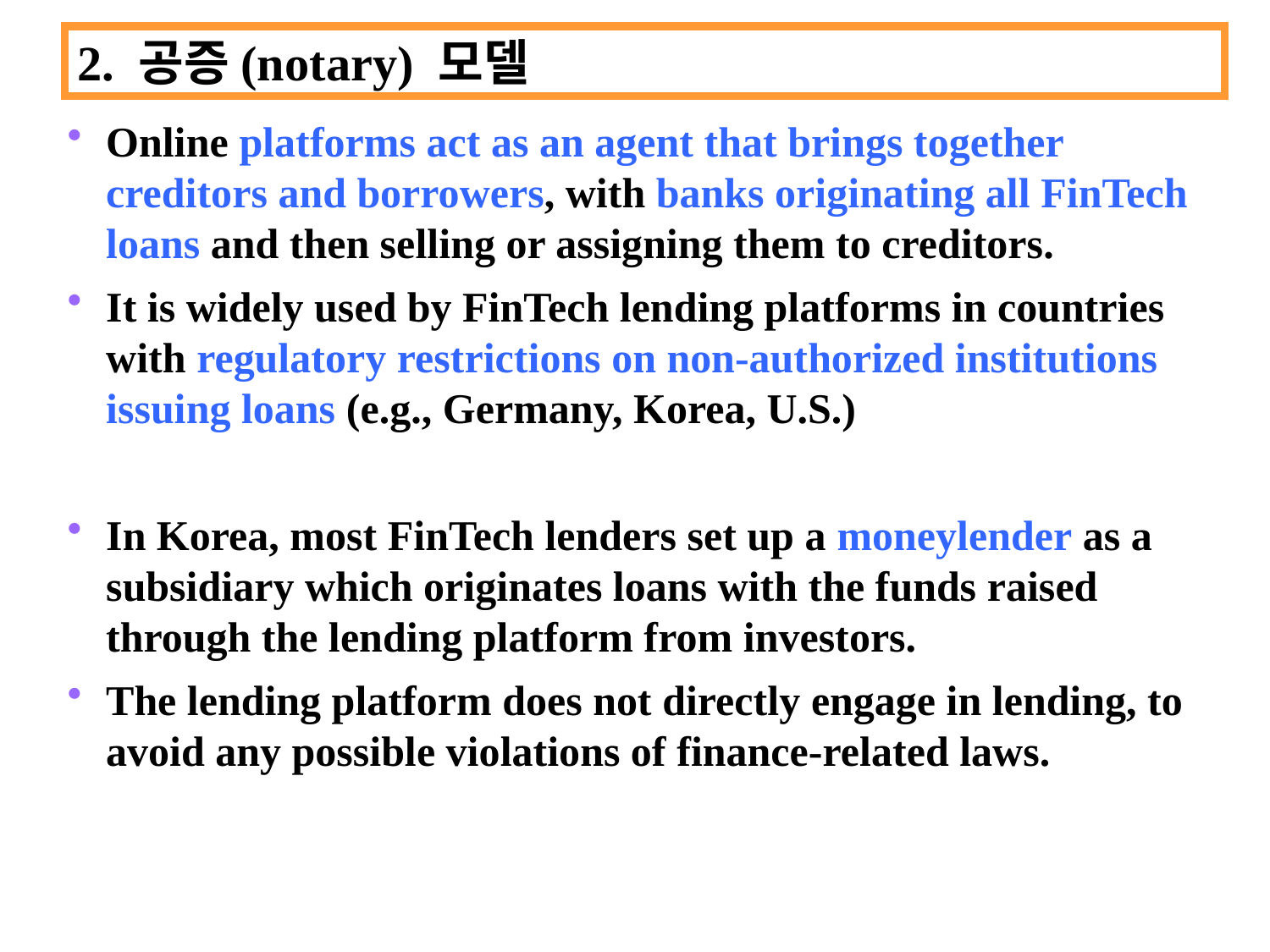

2. 공증(notary) 모델
Online platforms act as an agent that brings together creditors and borrowers, with banks originating all FinTech loans and then selling or assigning them to creditors.
It is widely used by FinTech lending platforms in countries with regulatory restrictions on non-authorized institutions issuing loans (e.g., Germany, Korea, U.S.)

In Korea, most FinTech lenders set up a moneylender as a subsidiary which originates loans with the funds raised through the lending platform from investors.
The lending platform does not directly engage in lending, to avoid any possible violations of finance-related laws.